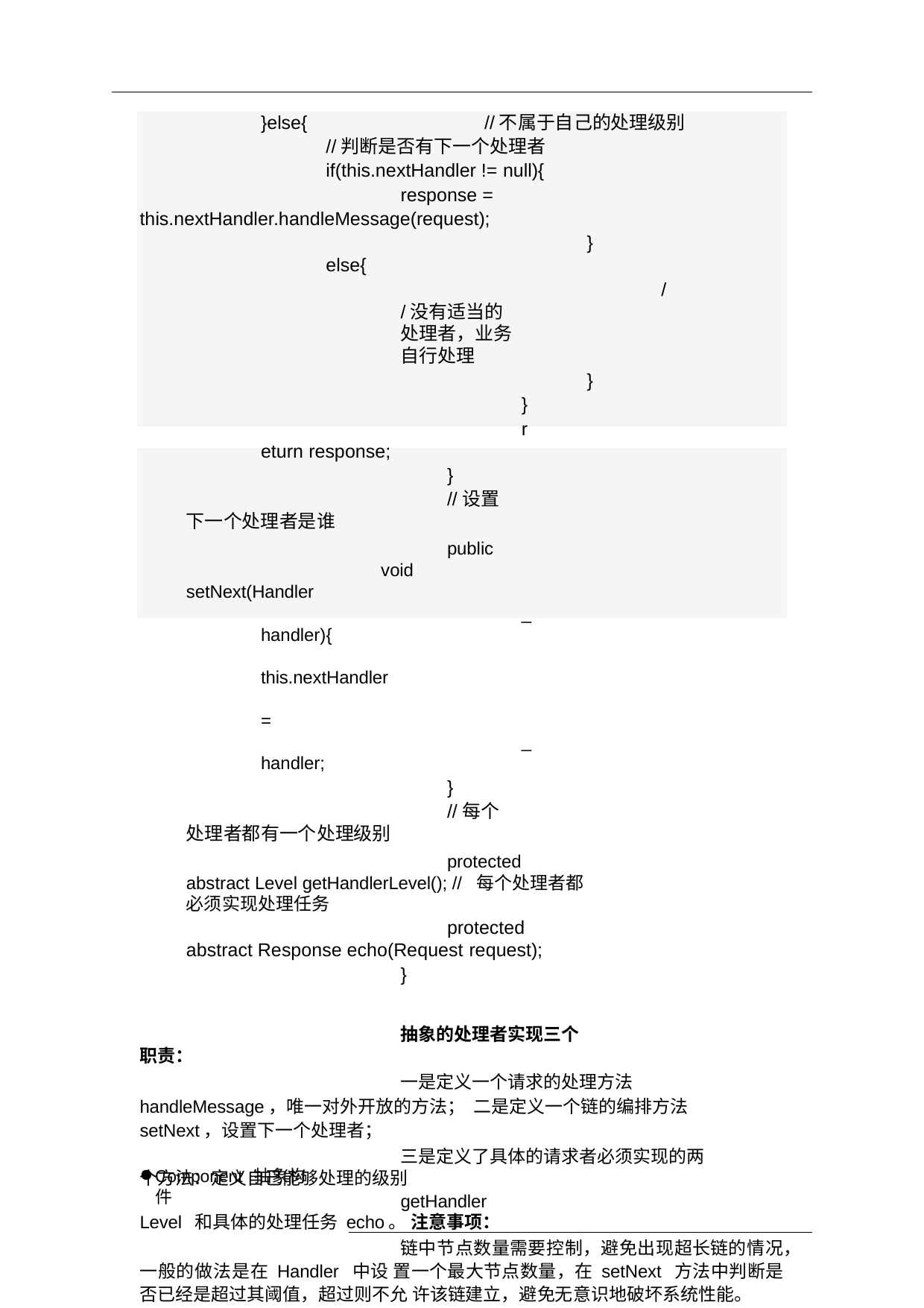

}else{	//不属于自己的处理级别
//判断是否有下一个处理者 if(this.nextHandler != null){
response =  this.nextHandler.handleMessage(request);
}else{
//没有适当的处理者，业务自行处理
}
}
return response;
}
//设置下一个处理者是谁
public	void	setNext(Handler
_handler){	this.nextHandler	=
_handler;
}
//每个处理者都有一个处理级别
protected abstract Level getHandlerLevel(); //  每个处理者都必须实现处理任务
protected abstract Response echo(Request request);
}

抽象的处理者实现三个职责：
一是定义一个请求的处理方法 handleMessage，唯一对外开放的方法；  二是定义一个链的编排方法 setNext，设置下一个处理者；
三是定义了具体的请求者必须实现的两个方法：定义自己能够处理的级别
getHandlerLevel 和具体的处理任务 echo。 注意事项：
链中节点数量需要控制，避免出现超长链的情况，一般的做法是在 Handler 中设 置一个最大节点数量，在 setNext 方法中判断是否已经是超过其阈值，超过则不允 许该链建立，避免无意识地破坏系统性能。

11.装饰模式（Decorator Pattern）

定 义 ： Attach additional responsibilities to an object dynamically keeping the  same interface.Decorators provide a flexible alternative to subclassing for  extending functionality.（动态地给一个对象添加一些额外的职责。就增加功能来 说，装饰模式相比生成子类更为灵活。）

Component 抽象构件